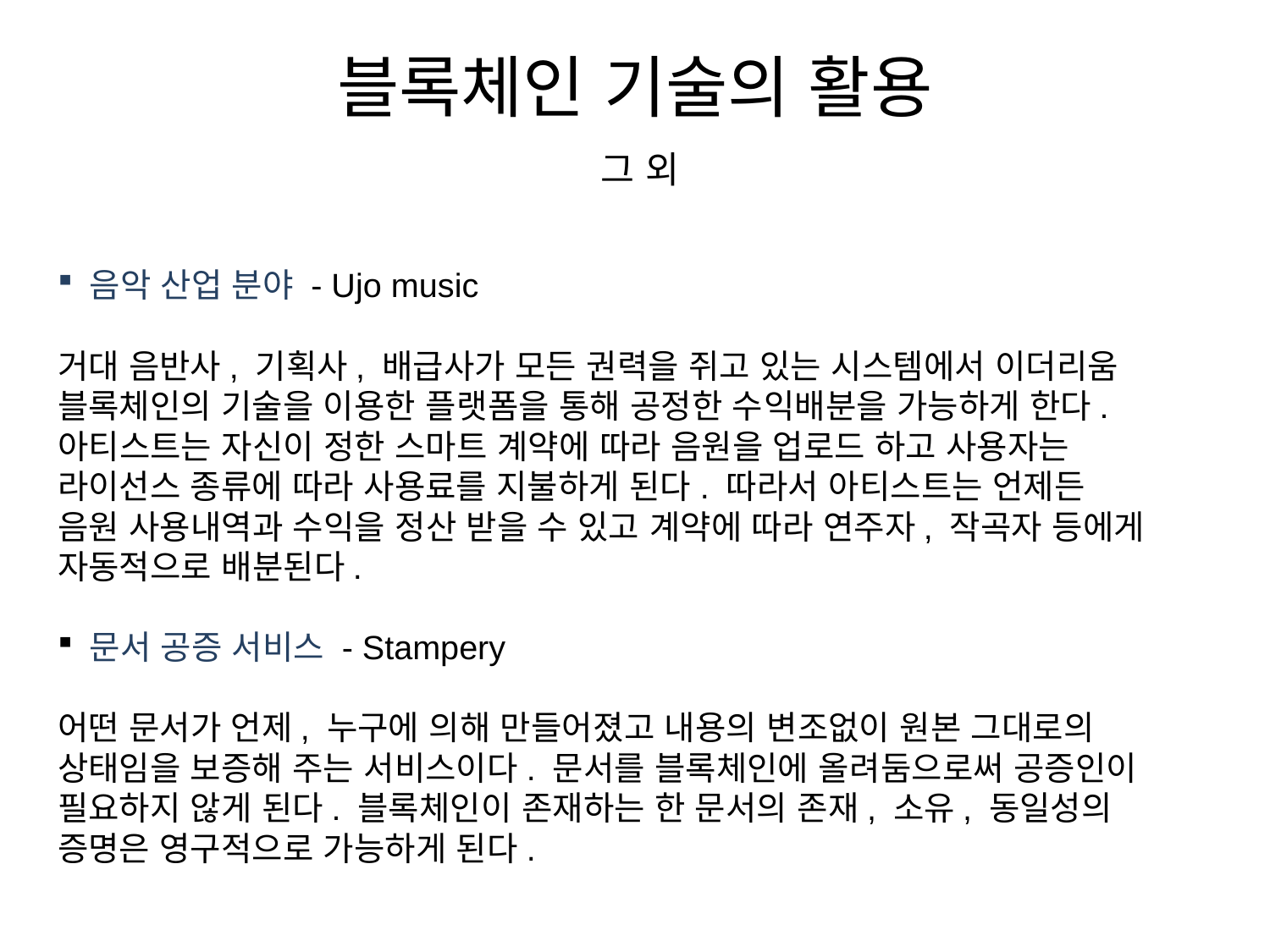

블록체인 기술의 활용
 그 외
 음악 산업 분야 - Ujo music

거대 음반사, 기획사, 배급사가 모든 권력을 쥐고 있는 시스템에서 이더리움
블록체인의 기술을 이용한 플랫폼을 통해 공정한 수익배분을 가능하게 한다.
아티스트는 자신이 정한 스마트 계약에 따라 음원을 업로드 하고 사용자는
라이선스 종류에 따라 사용료를 지불하게 된다. 따라서 아티스트는 언제든
음원 사용내역과 수익을 정산 받을 수 있고 계약에 따라 연주자, 작곡자 등에게 자동적으로 배분된다.

 문서 공증 서비스 - Stampery

어떤 문서가 언제, 누구에 의해 만들어졌고 내용의 변조없이 원본 그대로의
상태임을 보증해 주는 서비스이다. 문서를 블록체인에 올려둠으로써 공증인이 필요하지 않게 된다. 블록체인이 존재하는 한 문서의 존재, 소유, 동일성의
증명은 영구적으로 가능하게 된다.